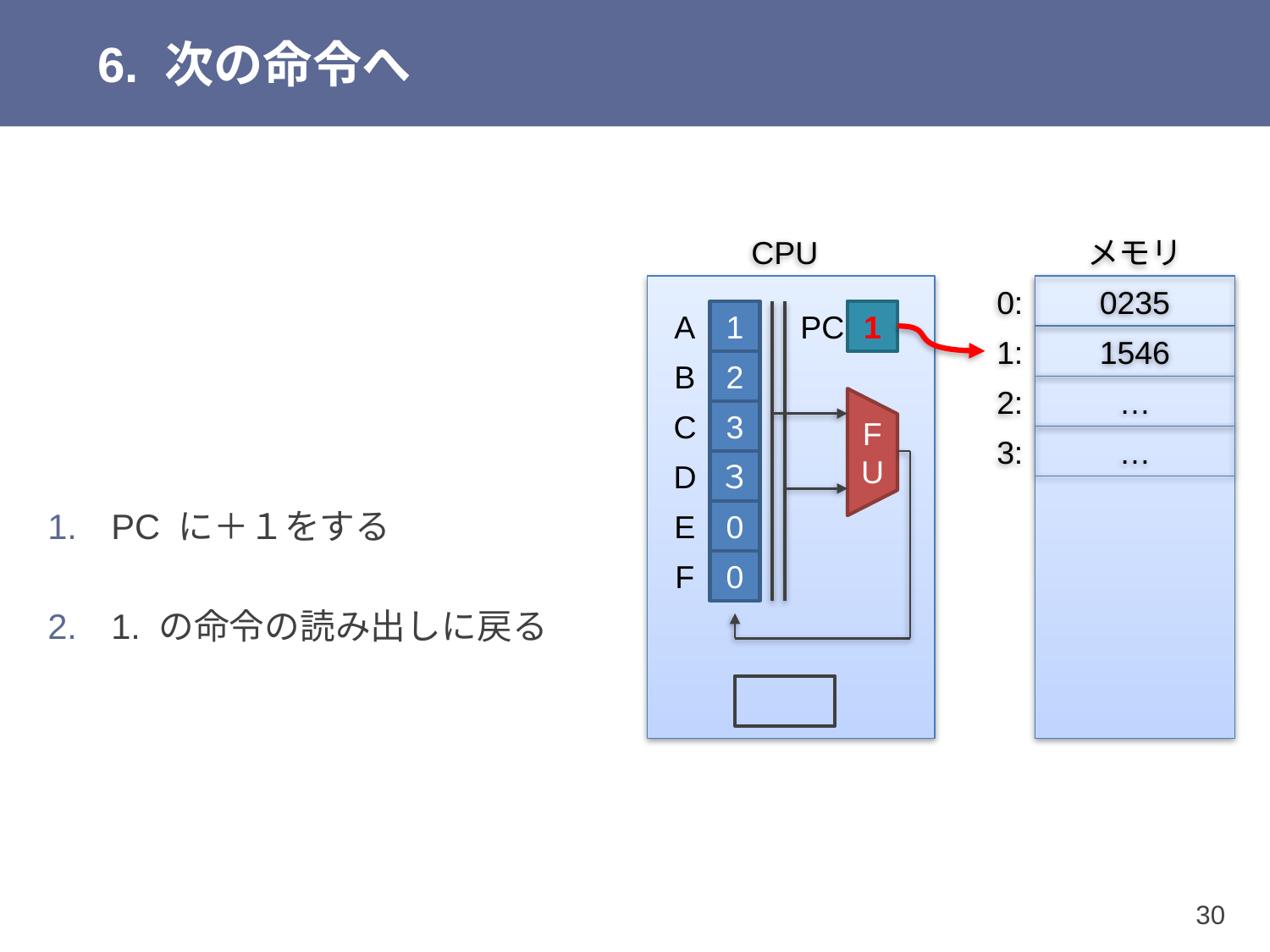

# 6. 次の命令へ
CPU
メモリ
PC に＋１をする
1. の命令の読み出しに戻る

0:
0235

A
1
PC
1
1:
1546
B
2
2:
…
C
3
3:
…
FU
D
３
E
0
F
0